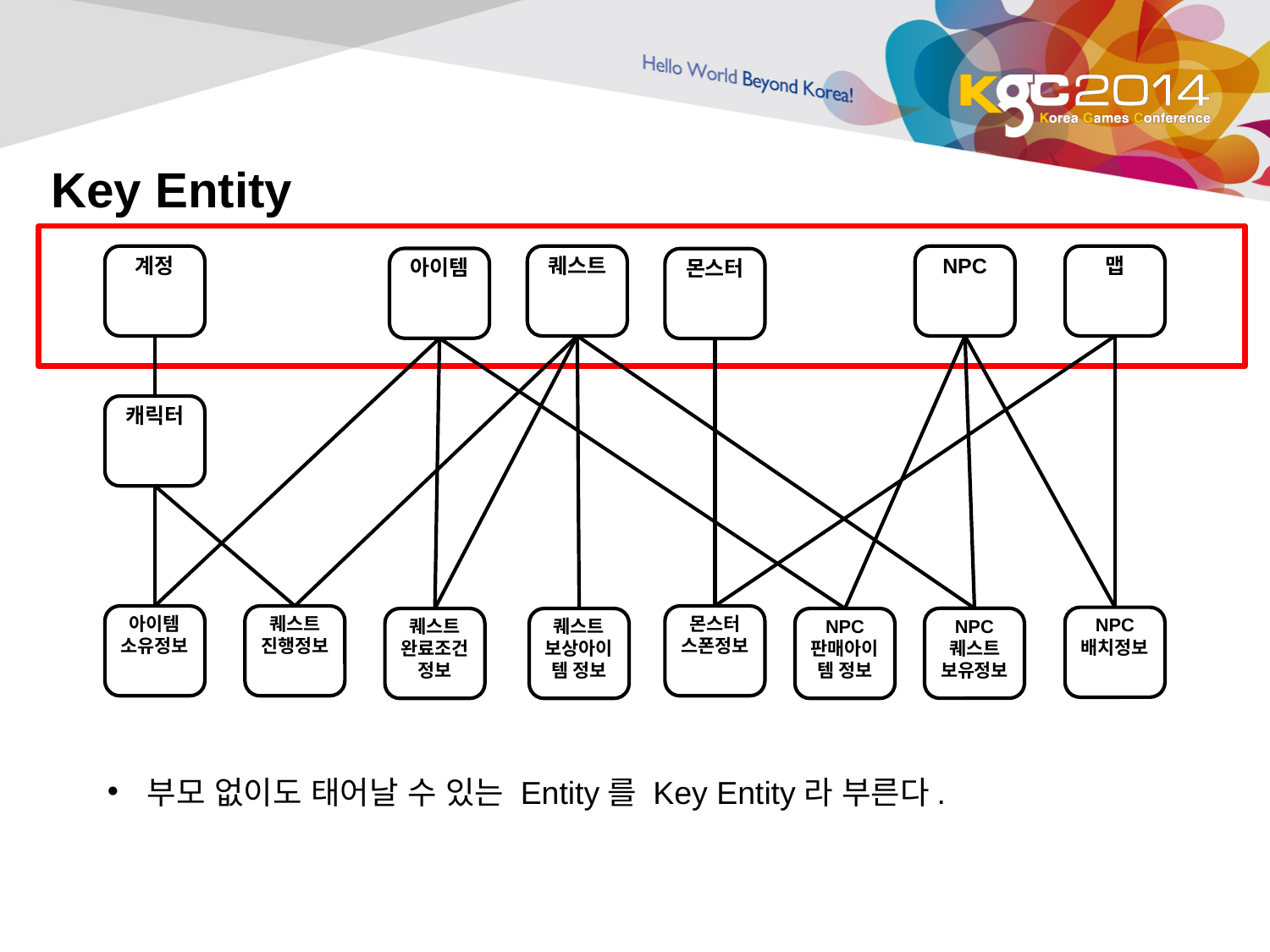

Key Entity

퀘스트

계정

NPC

맵

아이템

몬스터

캐릭터

아이템 소유정보

퀘스트 진행정보

몬스터
스폰정보

NPC
배치정보

NPC
퀘스트
보유정보

퀘스트 보상아이템 정보

퀘스트 완료조건 정보

NPC
판매아이템 정보
부모 없이도 태어날 수 있는 Entity를 Key Entity라 부른다.